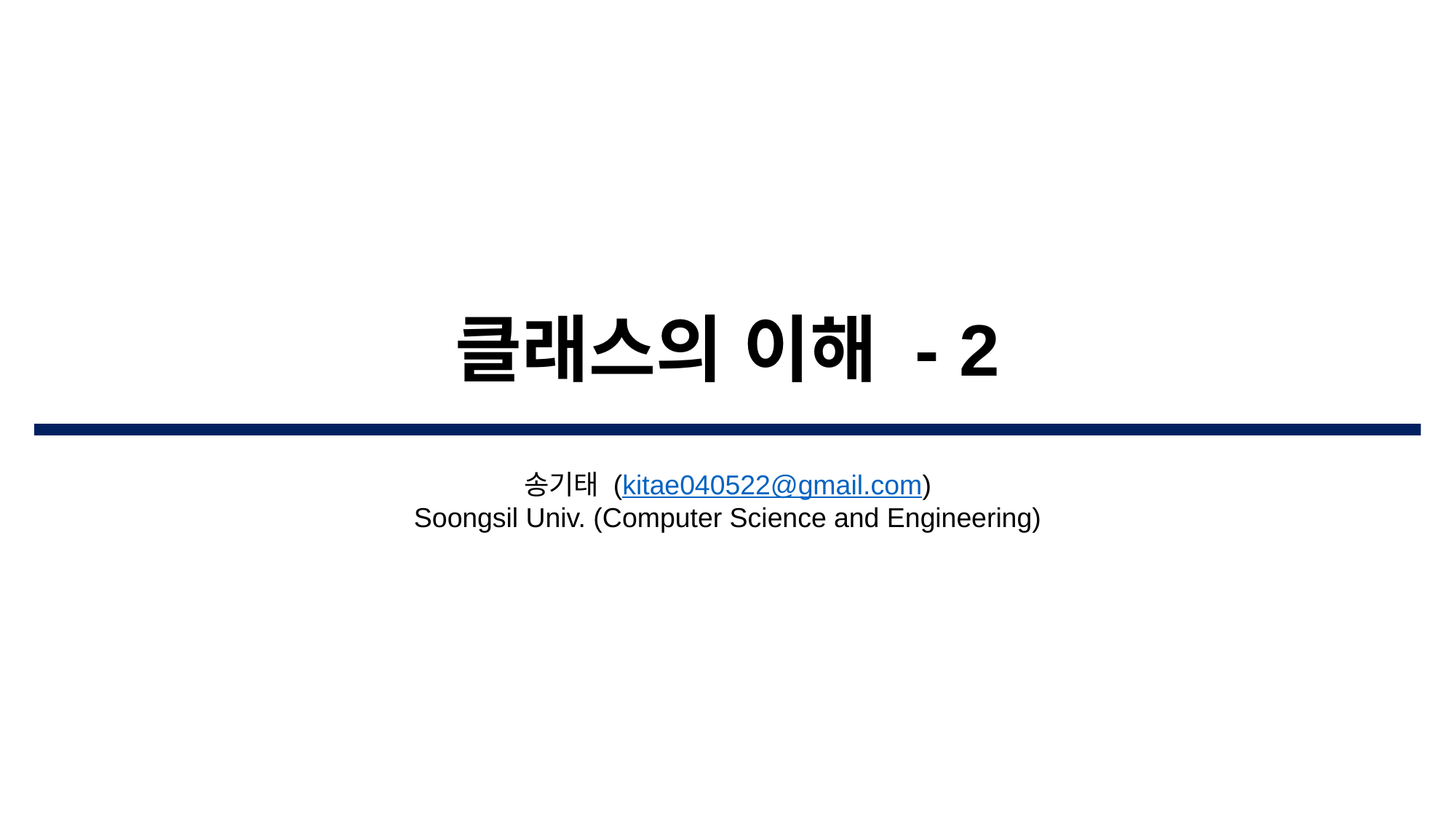

# 클래스의 이해 - 2

송기태 (kitae040522@gmail.com)
Soongsil Univ. (Computer Science and Engineering)​